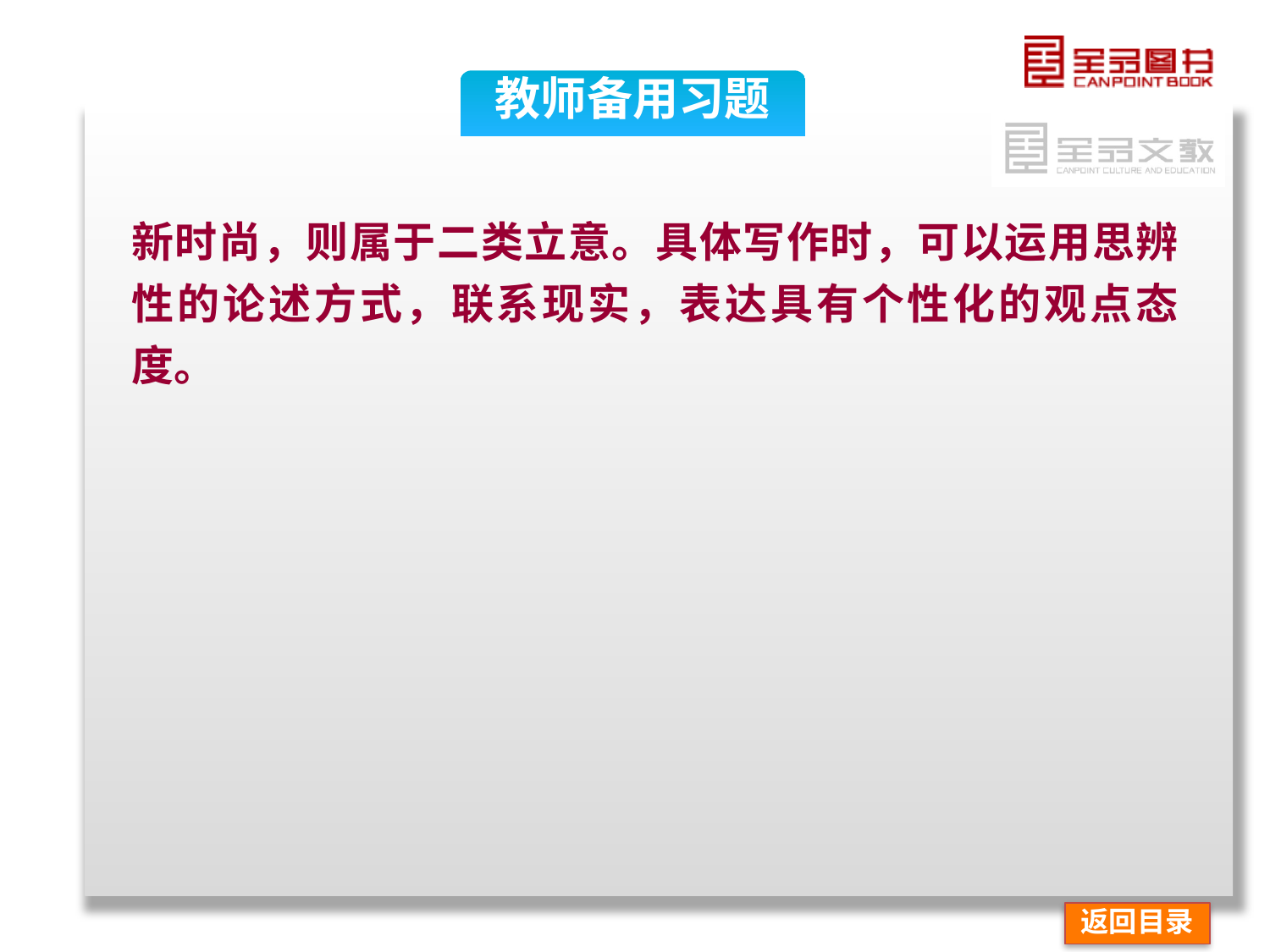

教师备用习题
新时尚，则属于二类立意。具体写作时，可以运用思辨性的论述方式，联系现实，表达具有个性化的观点态度。

返回目录